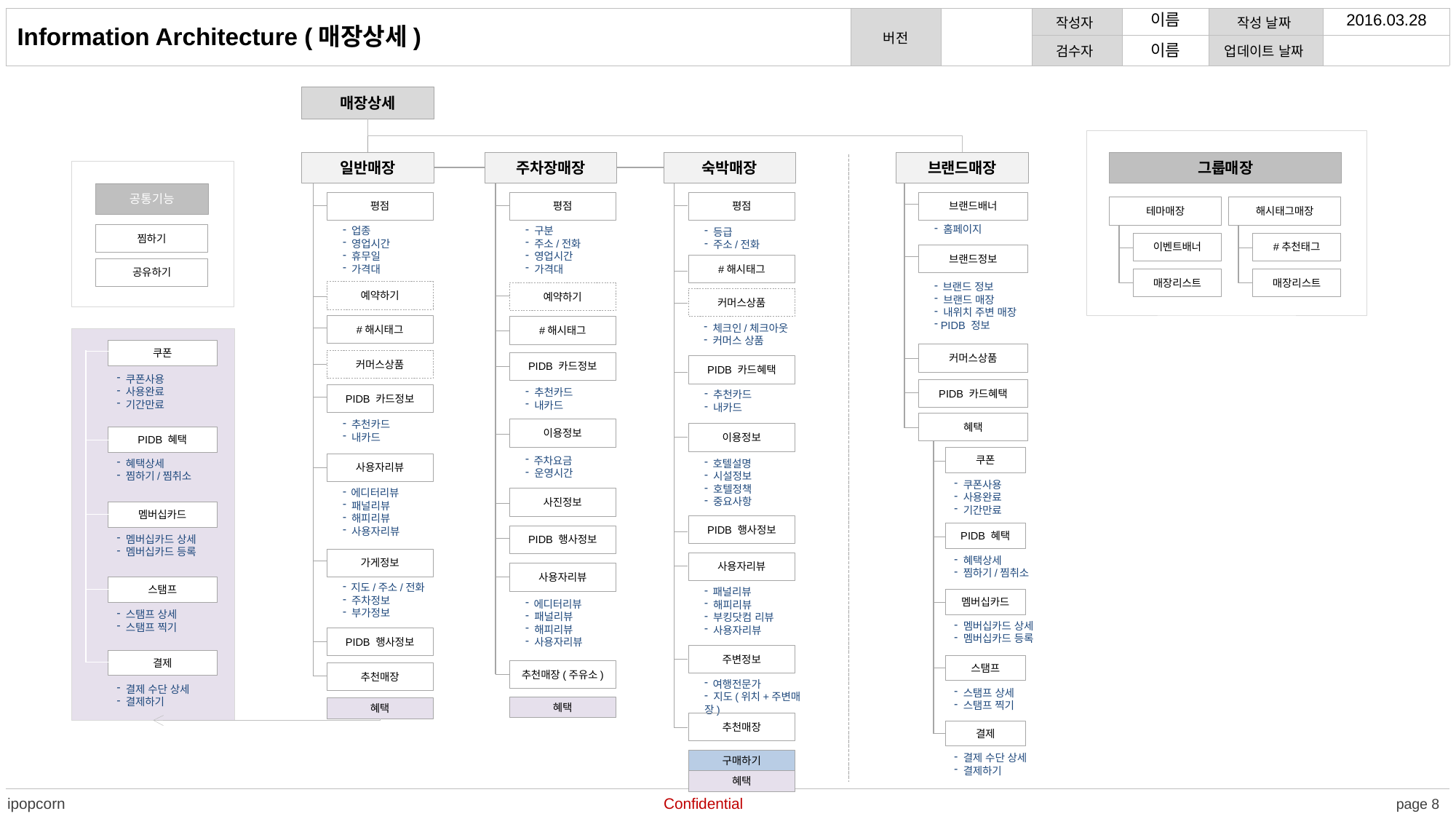

이름
2016.03.28
Information Architecture (매장상세)

이름
매장상세

일반매장
주차장매장
숙박매장
브랜드매장
그룹매장

공통기능
평점
평점
평점
브랜드배너
테마매장
해시태그매장
 홈페이지
 업종
 영업시간
 휴무일
 가격대
 구분
 주소/전화
 영업시간
 가격대
 등급
 주소/전화
찜하기
이벤트배너
#추천태그
브랜드정보
#해시태그
공유하기
매장리스트
매장리스트
 브랜드 정보
 브랜드 매장
 내위치 주변 매장
 PIDB 정보
예약하기
예약하기
커머스상품
#해시태그
#해시태그
 체크인/체크아웃
 커머스 상품

쿠폰
커머스상품
커머스상품
PIDB 카드정보
PIDB 카드혜택
 쿠폰사용
 사용완료
 기간만료
PIDB 카드혜택
 추천카드
 내카드
 추천카드
 내카드
PIDB 카드정보
혜택
 추천카드
 내카드
이용정보
이용정보
PIDB 혜택
쿠폰
 주차요금
 운영시간
 혜택상세
 찜하기/찜취소
 호텔설명
 시설정보
 호텔정책
 중요사항
사용자리뷰
 쿠폰사용
 사용완료
 기간만료
 에디터리뷰
 패널리뷰
 해피리뷰
 사용자리뷰
사진정보
멤버십카드
PIDB 행사정보
PIDB 혜택
PIDB 행사정보
 멤버십카드 상세
 멤버십카드 등록
가게정보
 혜택상세
 찜하기/찜취소
사용자리뷰
사용자리뷰
스탬프
 지도/주소/전화
 주차정보
 부가정보
 패널리뷰
 해피리뷰
 부킹닷컴 리뷰
 사용자리뷰
멤버십카드
 에디터리뷰
 패널리뷰
 해피리뷰
 사용자리뷰
 스탬프 상세
 스탬프 찍기
 멤버십카드 상세
 멤버십카드 등록
PIDB 행사정보
주변정보
결제
스탬프
추천매장(주유소)
추천매장
 여행전문가
 지도(위치+주변매장)
 결제 수단 상세
 결제하기
 스탬프 상세
 스탬프 찍기
혜택
혜택
추천매장
결제
 결제 수단 상세
 결제하기
구매하기
혜택